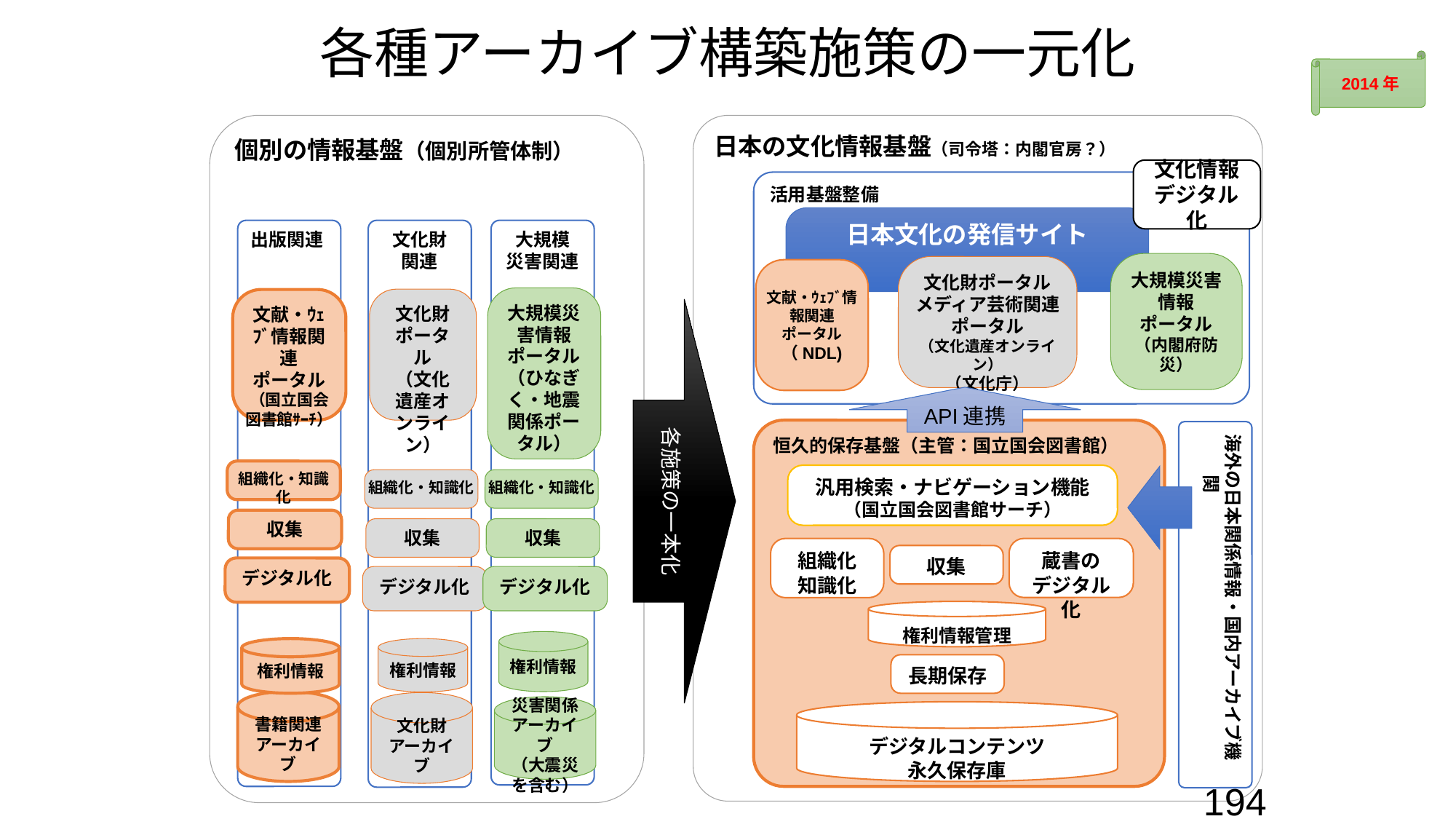

# 各種アーカイブ構築施策の一元化
2014年
個別の情報基盤（個別所管体制）
日本の文化情報基盤（司令塔：内閣官房？）
文化情報デジタル化
活用基盤整備
日本文化の発信サイト
出版関連
文化財
関連
大規模
災害関連
大規模災害情報
ポータル
（内閣府防災）
文化財ポータル
メディア芸術関連
ポータル
（文化遺産オンライン）
（文化庁）
文献・ｳｪﾌﾞ情報関連
ポータル
（NDL)
大規模災害情報
ポータル
（ひなぎく・地震関係ポータル）
文化財ポータル
（文化遺産オンライン）
文献・ｳｪﾌﾞ情報関連
ポータル
（国立国会
図書館ｻｰﾁ）
各施策の一本化
API連携
恒久的保存基盤（主管：国立国会図書館）
海外の日本関係情報・国内アーカイブ機関
組織化・知識化
汎用検索・ナビゲーション機能
（国立国会図書館サーチ）

組織化・知識化
組織化・知識化
収集
収集
収集
組織化
知識化
蔵書の
デジタル化
収集
デジタル化
デジタル化
デジタル化
権利情報管理
権利情報
権利情報
権利情報
長期保存
書籍関連
アーカイブ
文化財
アーカイブ
災害関係アーカイブ
（大震災を含む）
デジタルコンテンツ
永久保存庫

194
194